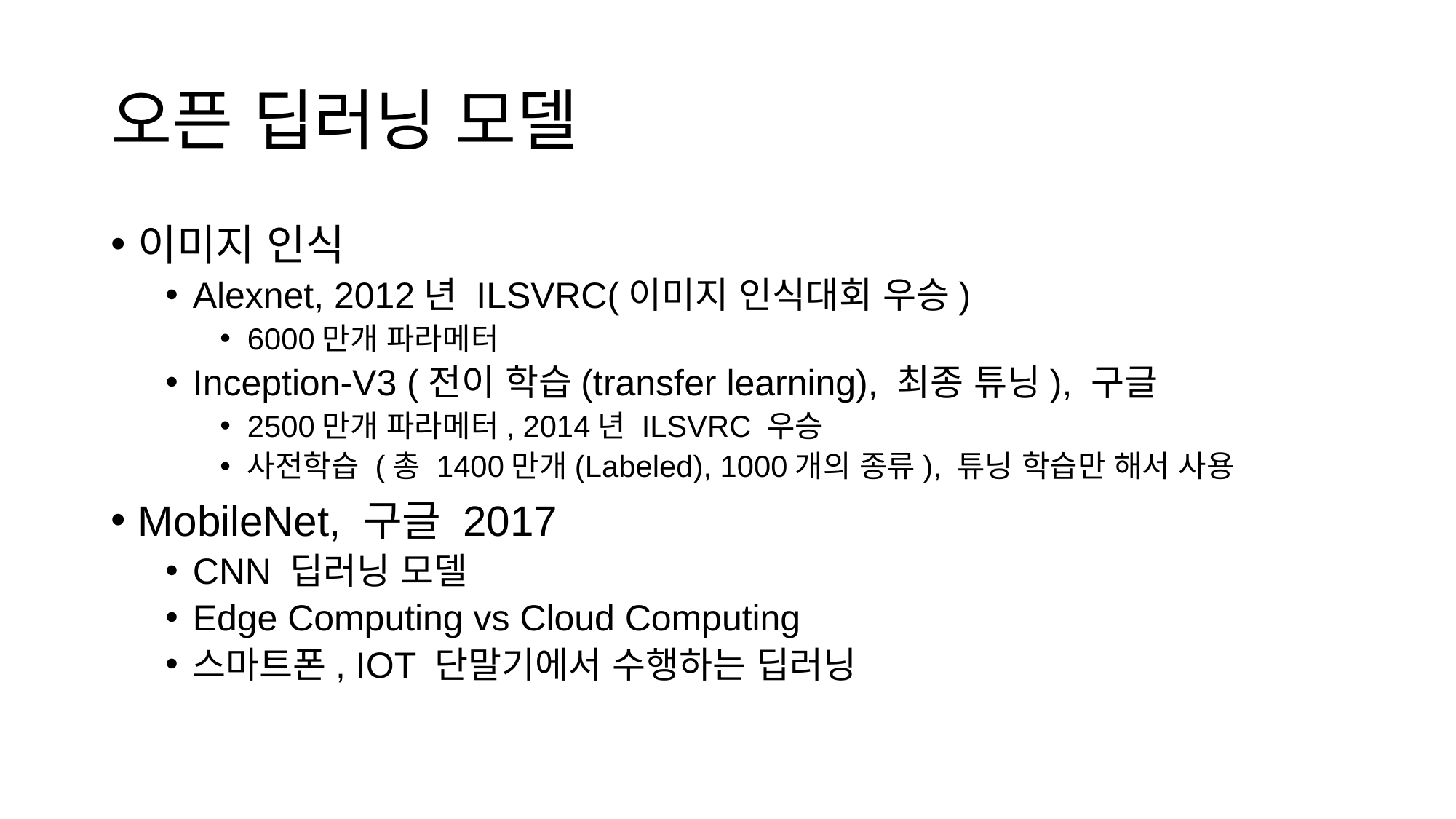

# 오픈 딥러닝 모델
이미지 인식
Alexnet, 2012년 ILSVRC(이미지 인식대회 우승)
6000만개 파라메터
Inception-V3 (전이 학습(transfer learning), 최종 튜닝), 구글
2500만개 파라메터, 2014년 ILSVRC 우승
사전학습 (총 1400만개(Labeled), 1000개의 종류), 튜닝 학습만 해서 사용
MobileNet, 구글 2017
CNN 딥러닝 모델
Edge Computing vs Cloud Computing
스마트폰, IOT 단말기에서 수행하는 딥러닝